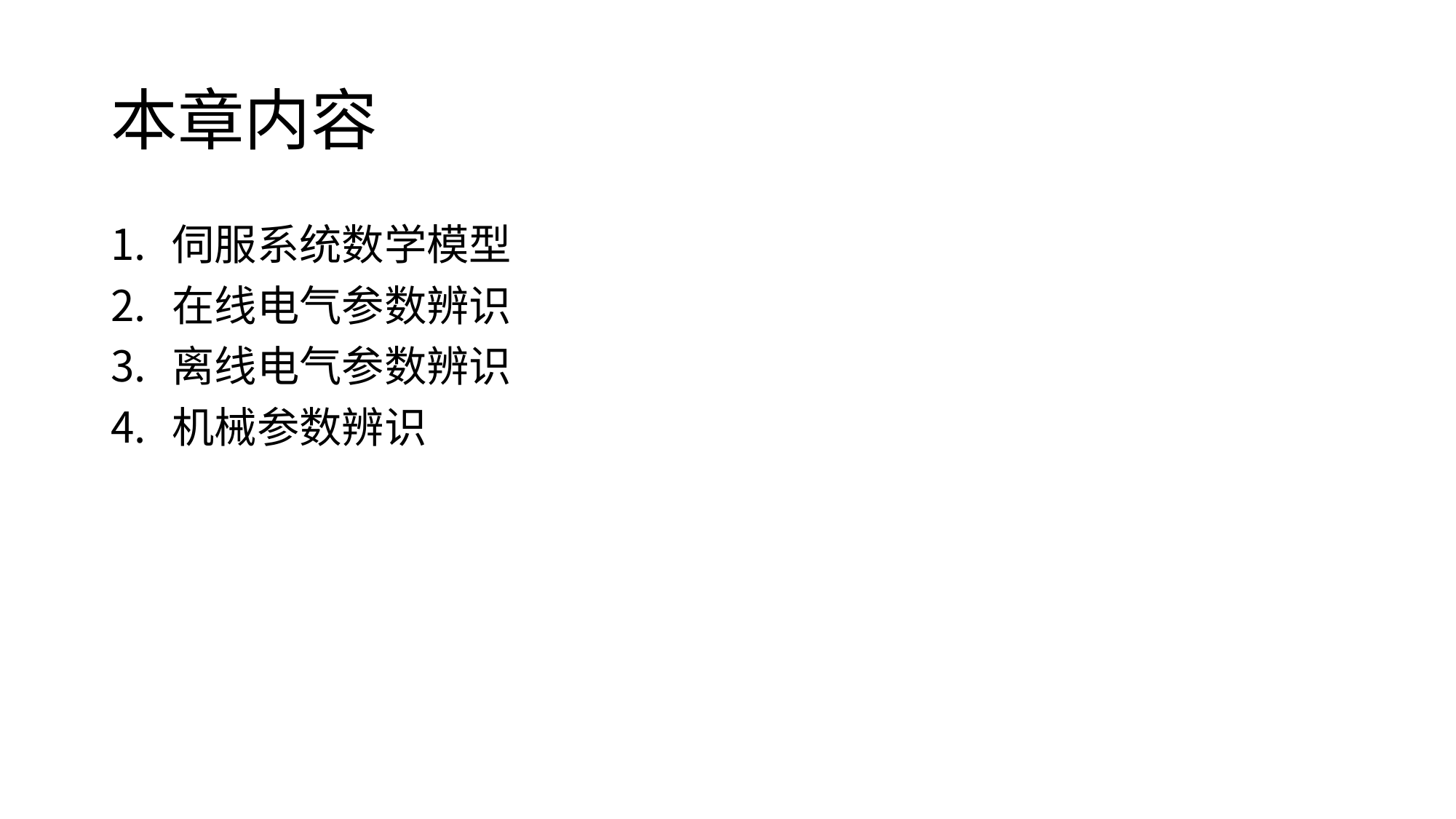

# 本章内容
伺服系统数学模型
在线电气参数辨识
离线电气参数辨识
机械参数辨识